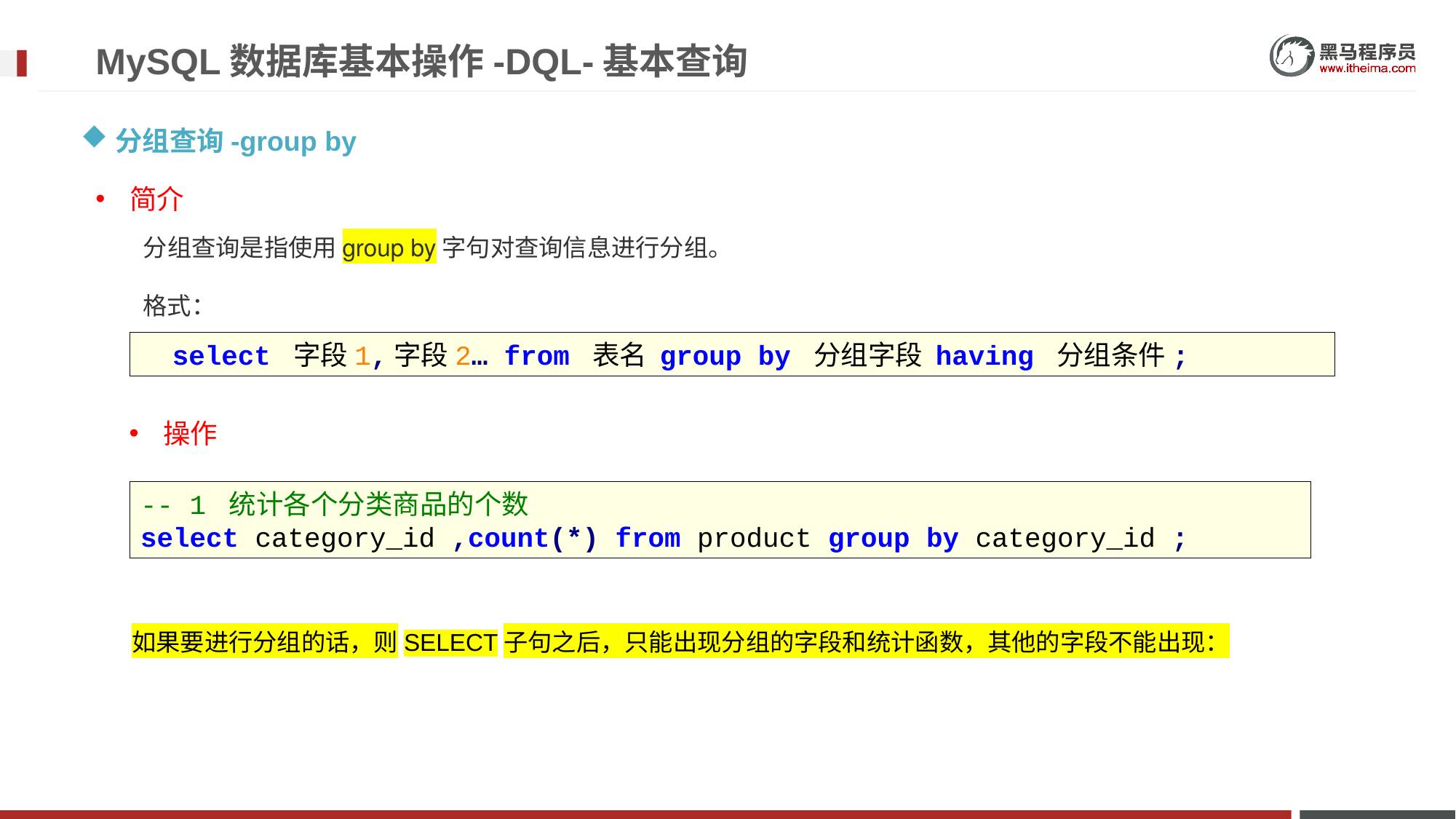

# MySQL数据库基本操作-DQL-基本查询
分组查询-group by
简介
分组查询是指使用group by字句对查询信息进行分组。

格式：

select 字段1,字段2… from 表名 group by 分组字段 having 分组条件;
操作
-- 1 统计各个分类商品的个数
select category_id ,count(*) from product group by category_id ;
如果要进行分组的话，则SELECT子句之后，只能出现分组的字段和统计函数，其他的字段不能出现：